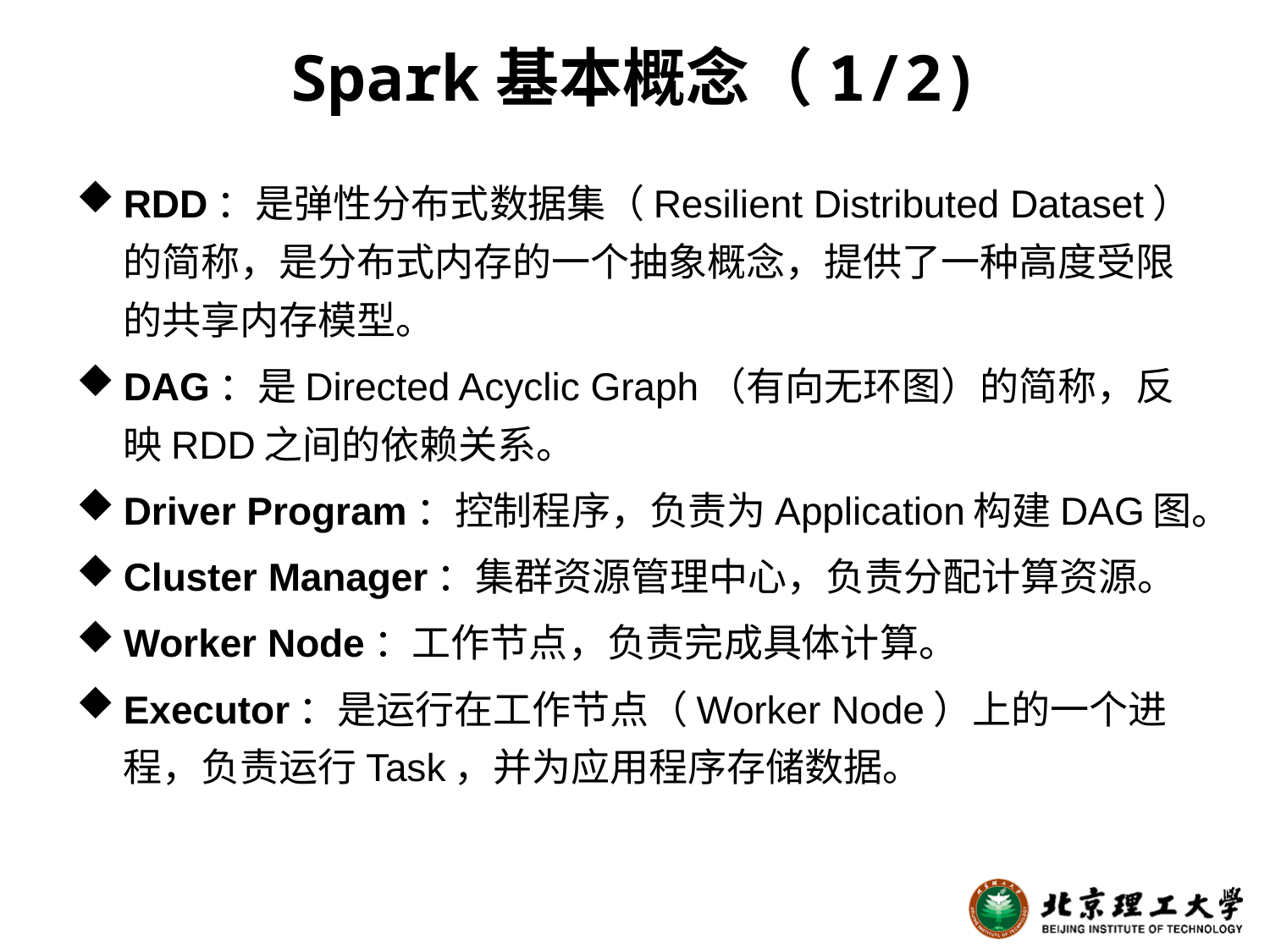

# Spark基本概念（1/2)
RDD：是弹性分布式数据集（Resilient Distributed Dataset）的简称，是分布式内存的一个抽象概念，提供了一种高度受限的共享内存模型。
DAG：是Directed Acyclic Graph（有向无环图）的简称，反映RDD之间的依赖关系。
Driver Program：控制程序，负责为Application构建DAG图。
Cluster Manager：集群资源管理中心，负责分配计算资源。
Worker Node：工作节点，负责完成具体计算。
Executor：是运行在工作节点（Worker Node）上的一个进程，负责运行Task，并为应用程序存储数据。